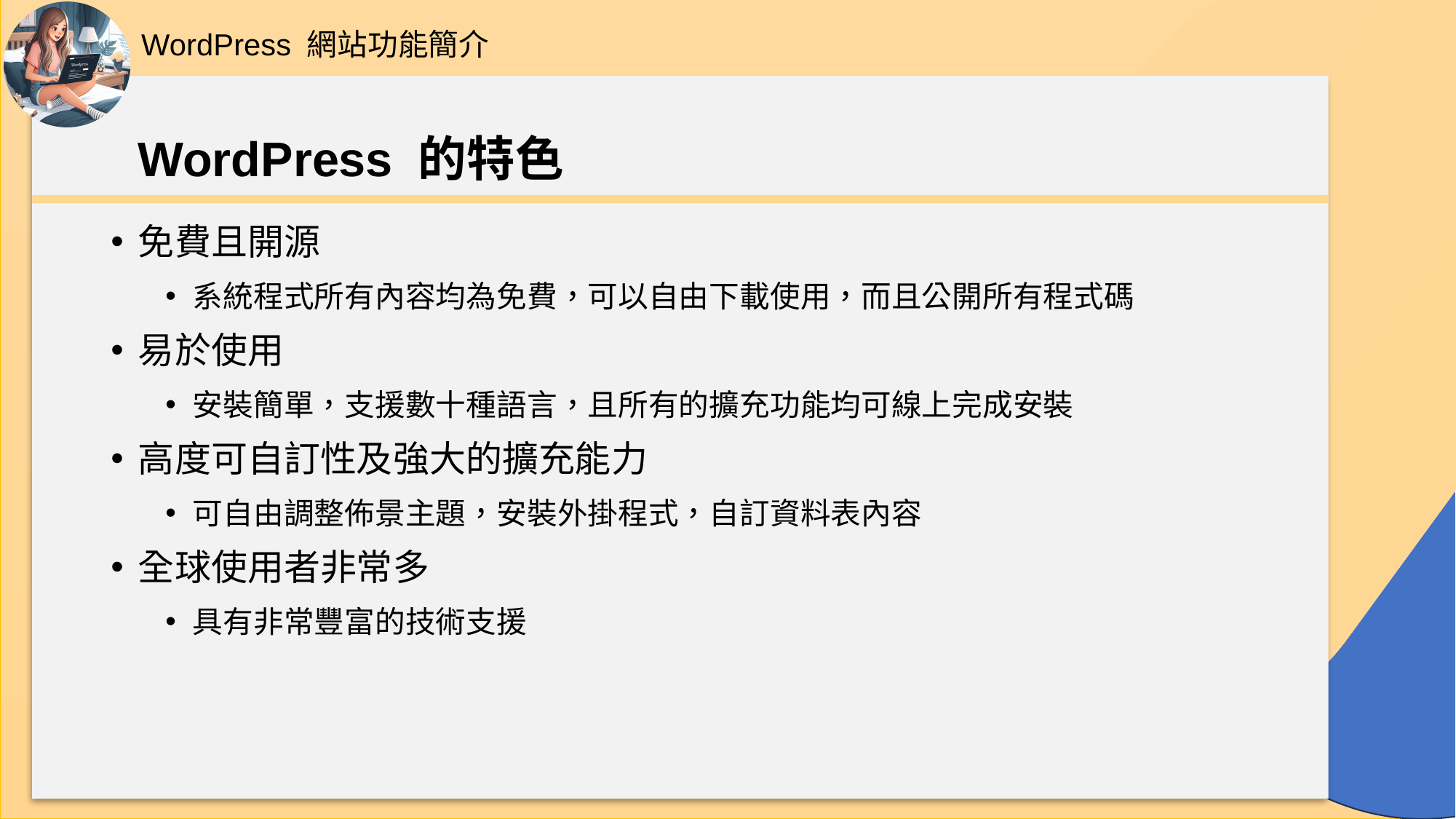

WordPress 網站功能簡介

# WordPress 的特色

免費且開源
系統程式所有內容均為免費，可以自由下載使用，而且公開所有程式碼
易於使用
安裝簡單，支援數十種語言，且所有的擴充功能均可線上完成安裝
高度可自訂性及強大的擴充能力
可自由調整佈景主題，安裝外掛程式，自訂資料表內容
全球使用者非常多
具有非常豐富的技術支援

41